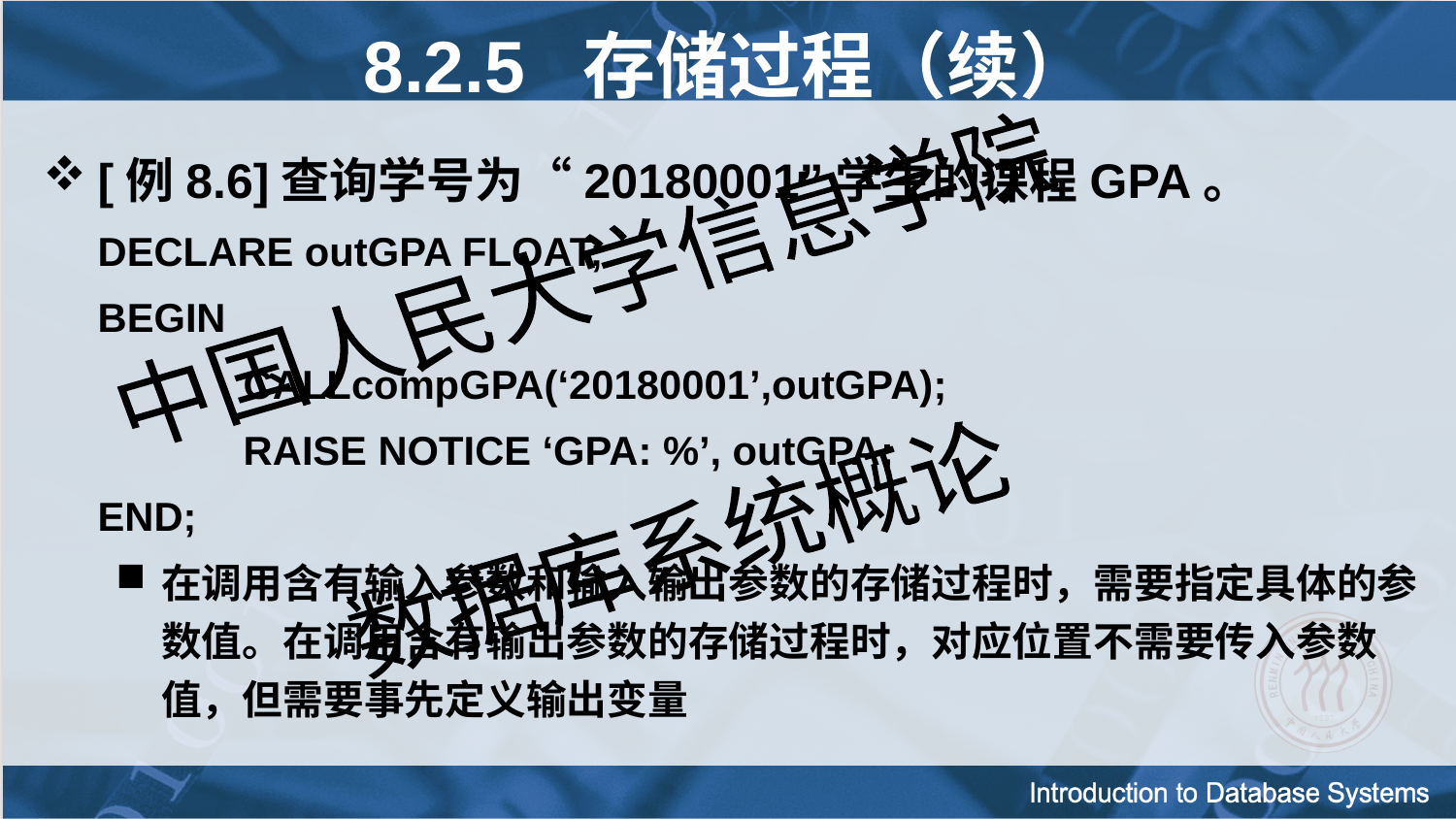

8.2.5  存储过程（续）
[例8.6]查询学号为“20180001”学生的课程GPA。
	DECLARE outGPA FLOAT;
	BEGIN
		CALLcompGPA(‘20180001’,outGPA);
		RAISE NOTICE ‘GPA: %’, outGPA;
	END;
在调用含有输入参数和输入输出参数的存储过程时，需要指定具体的参数值。在调用含有输出参数的存储过程时，对应位置不需要传入参数值，但需要事先定义输出变量